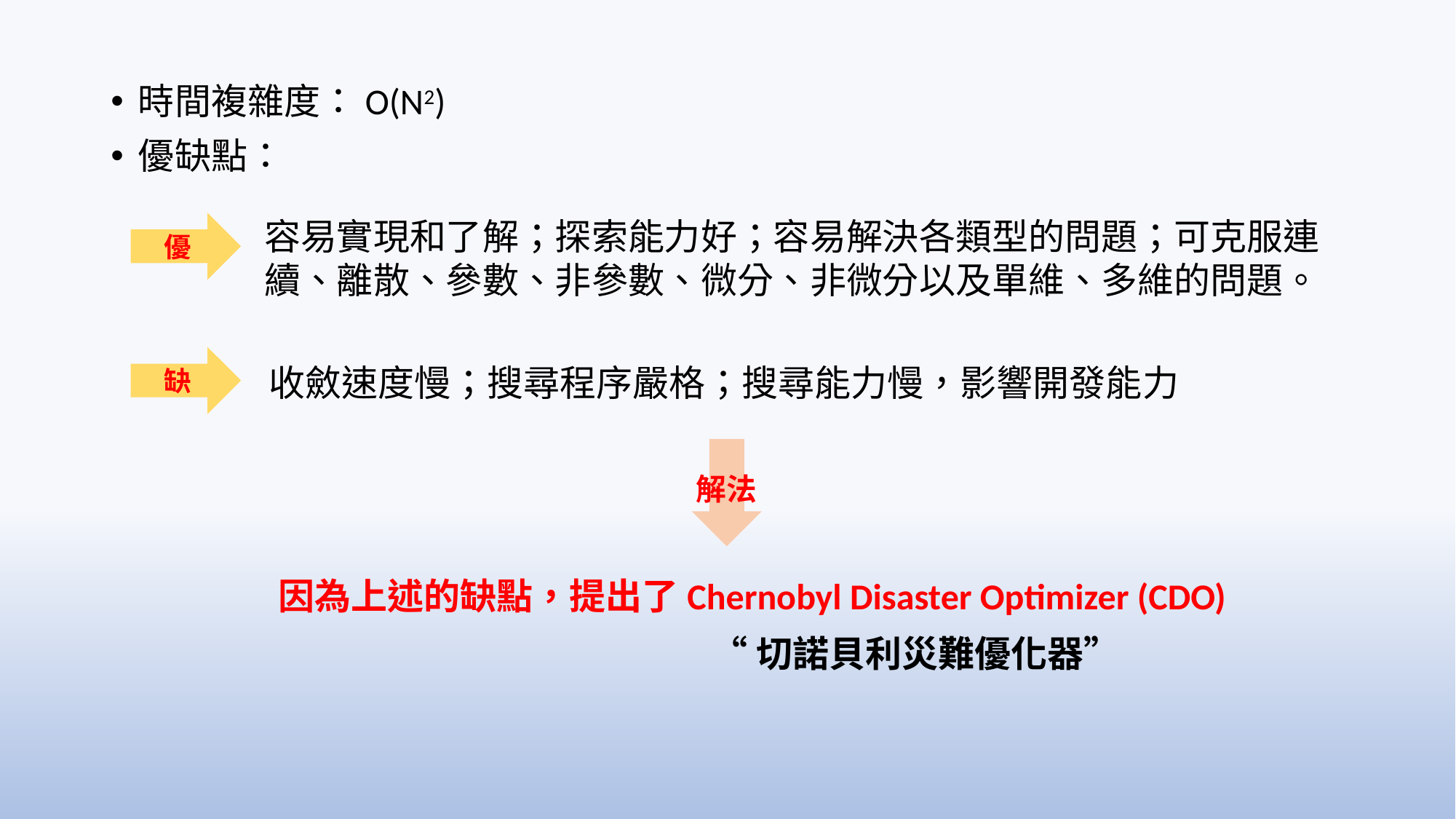

時間複雜度：O(N2)
優缺點：

容易實現和了解；探索能力好；容易解決各類型的問題；可克服連續、離散、參數、非參數、微分、非微分以及單維、多維的問題。
優
缺
收斂速度慢；搜尋程序嚴格；搜尋能力慢，影響開發能力

解法
因為上述的缺點，提出了Chernobyl Disaster Optimizer (CDO)
“切諾貝利災難優化器”